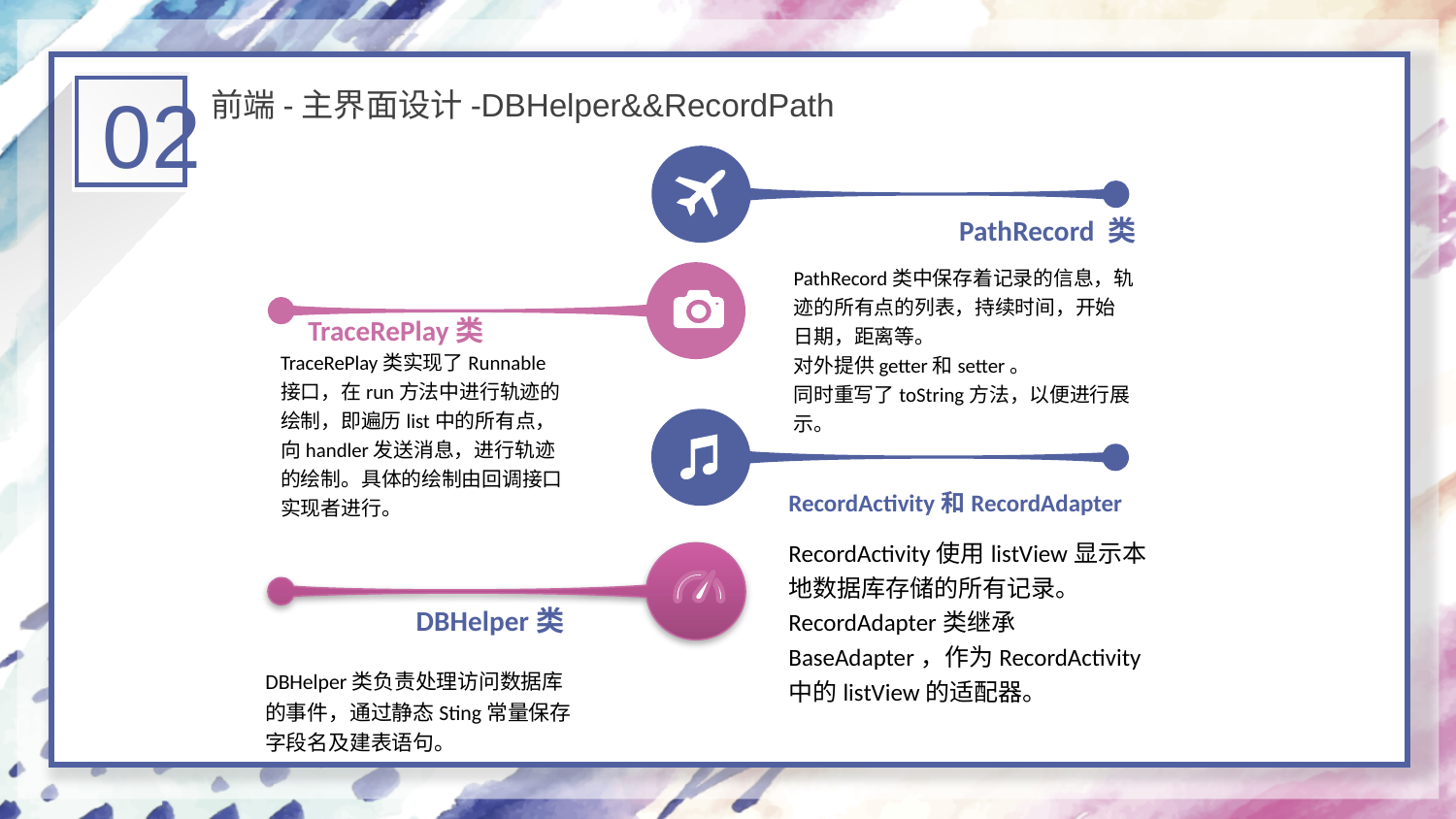

02
前端-主界面设计-DBHelper&&RecordPath

PathRecord 类
PathRecord类中保存着记录的信息，轨迹的所有点的列表，持续时间，开始日期，距离等。
对外提供getter和setter。
同时重写了toString方法，以便进行展示。

TraceRePlay类
TraceRePlay类实现了Runnable接口，在run方法中进行轨迹的绘制，即遍历list中的所有点，向handler发送消息，进行轨迹的绘制。具体的绘制由回调接口实现者进行。

RecordActivity和RecordAdapter
RecordActivity使用listView显示本地数据库存储的所有记录。
RecordAdapter类继承BaseAdapter，作为RecordActivity中的listView的适配器。

DBHelper类
DBHelper类负责处理访问数据库的事件，通过静态Sting常量保存字段名及建表语句。